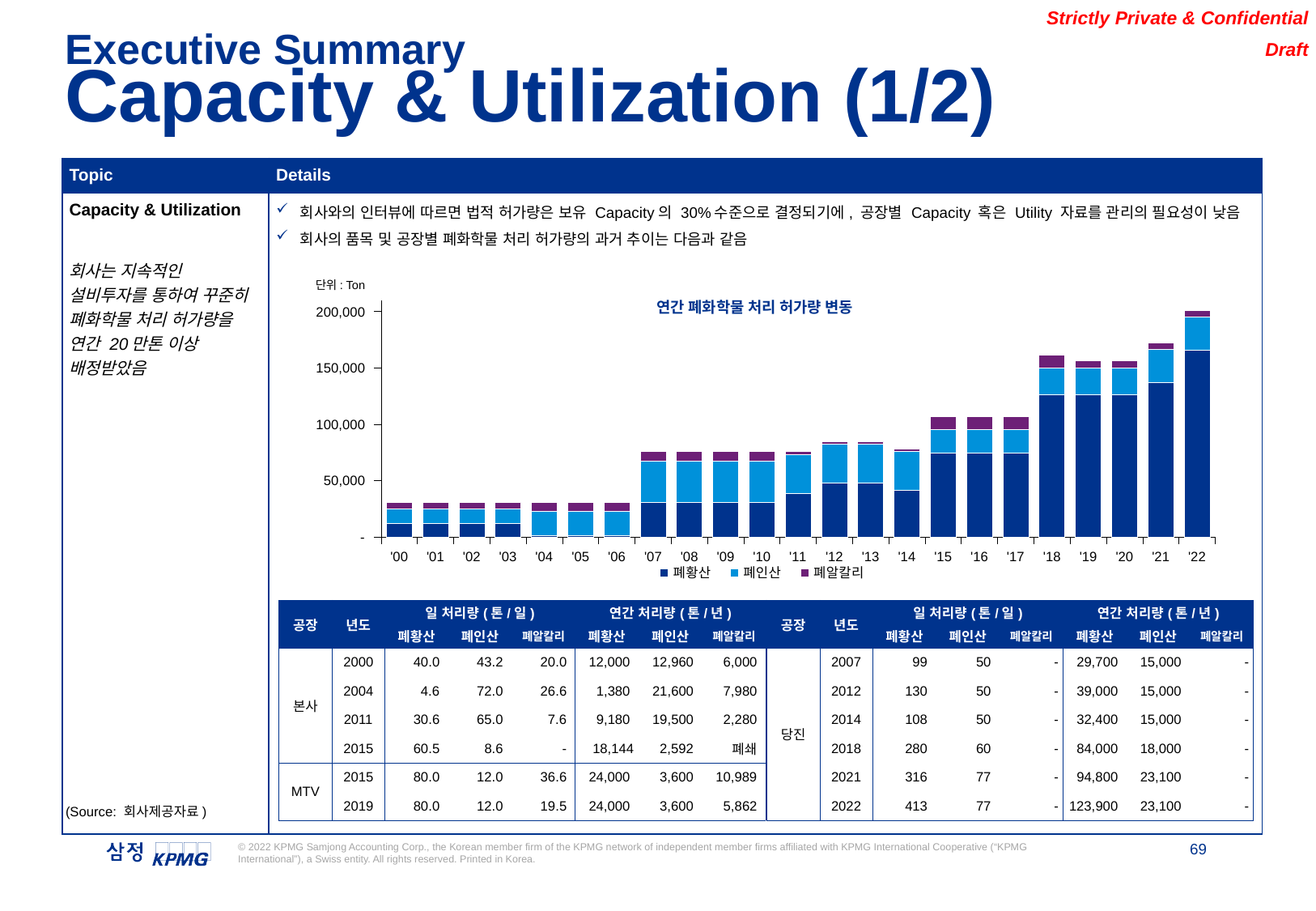

Executive Summary
Capacity & Utilization (1/2)
| Topic | Details |
| --- | --- |
| Capacity & Utilization 회사는 지속적인 설비투자를 통하여 꾸준히 폐화학물 처리 허가량을 연간 20만톤 이상 배정받았음 | 회사와의 인터뷰에 따르면 법적 허가량은 보유 Capacity의 30%수준으로 결정되기에, 공장별 Capacity 혹은 Utility 자료를 관리의 필요성이 낮음 회사의 품목 및 공장별 폐화학물 처리 허가량의 과거 추이는 다음과 같음 |

### Chart: 연간 폐화학물 처리 허가량 변동

| Category | 폐황산 | 폐인산 | 폐알칼리 |
|---|---|---|---|
| '00 | 12000.0 | 12960.0 | 6000.0 |
| '01 | 12000.0 | 12960.0 | 6000.0 |
| '02 | 12000.0 | 12960.0 | 6000.0 |
| '03 | 12000.0 | 12960.0 | 6000.0 |
| '04 | 1380.0 | 21600.0 | 7980.0 |
| '05 | 1380.0 | 21600.0 | 7980.0 |
| '06 | 1380.0 | 21600.0 | 7980.0 |
| '07 | 31080.0 | 36600.0 | 7980.0 |
| '08 | 31080.0 | 36600.0 | 7980.0 |
| '09 | 31080.0 | 36600.0 | 7980.0 |
| '10 | 31080.0 | 36600.0 | 7980.0 |
| '11 | 38880.0 | 34500.0 | 2280.0 |
| '12 | 48180.0 | 34500.0 | 2280.0 |
| '13 | 48180.0 | 34500.0 | 2280.0 |
| '14 | 41580.0 | 34500.0 | 2280.0 |
| '15 | 74544.0 | 21192.0 | 10989.0 |
| '16 | 74544.0 | 21192.0 | 10989.0 |
| '17 | 74544.0 | 21192.0 | 10989.0 |
| '18 | 126144.0 | 24192.0 | 10989.0 |
| '19 | 126144.0 | 24192.0 | 5862.0 |
| '20 | 126144.0 | 24192.0 | 5862.0 |
| '21 | 136944.0 | 29292.0 | 5862.0 |
| '22 | 166044.0 | 29292.0 | 5862.0 |
단위: Ton
| 공장 | 년도 | 일 처리량(톤/일) |  |  | 연간 처리량(톤/년) |  |  |
| --- | --- | --- | --- | --- | --- | --- | --- |
|  |  | 폐황산 | 폐인산 | 폐알칼리 | 폐황산 | 폐인산 | 폐알칼리 |
| 본사 | 2000 | 40.0 | 43.2 | 20.0 | 12,000 | 12,960 | 6,000 |
|  | 2004 | 4.6 | 72.0 | 26.6 | 1,380 | 21,600 | 7,980 |
|  | 2011 | 30.6 | 65.0 | 7.6 | 9,180 | 19,500 | 2,280 |
|  | 2015 | 60.5 | 8.6 | - | 18,144 | 2,592 | 폐쇄 |
| MTV | 2015 | 80.0 | 12.0 | 36.6 | 24,000 | 3,600 | 10,989 |
|  | 2019 | 80.0 | 12.0 | 19.5 | 24,000 | 3,600 | 5,862 |
| 공장 | 년도 | 일 처리량(톤/일) |  |  | 연간 처리량(톤/년) |  |  |
| --- | --- | --- | --- | --- | --- | --- | --- |
|  |  | 폐황산 | 폐인산 | 폐알칼리 | 폐황산 | 폐인산 | 폐알칼리 |
| 당진 | 2007 | 99 | 50 | - | 29,700 | 15,000 | - |
|  | 2012 | 130 | 50 | - | 39,000 | 15,000 | - |
|  | 2014 | 108 | 50 | - | 32,400 | 15,000 | - |
|  | 2018 | 280 | 60 | - | 84,000 | 18,000 | - |
|  | 2021 | 316 | 77 | - | 94,800 | 23,100 | - |
|  | 2022 | 413 | 77 | - | 123,900 | 23,100 | - |
(Source: 회사제공자료)